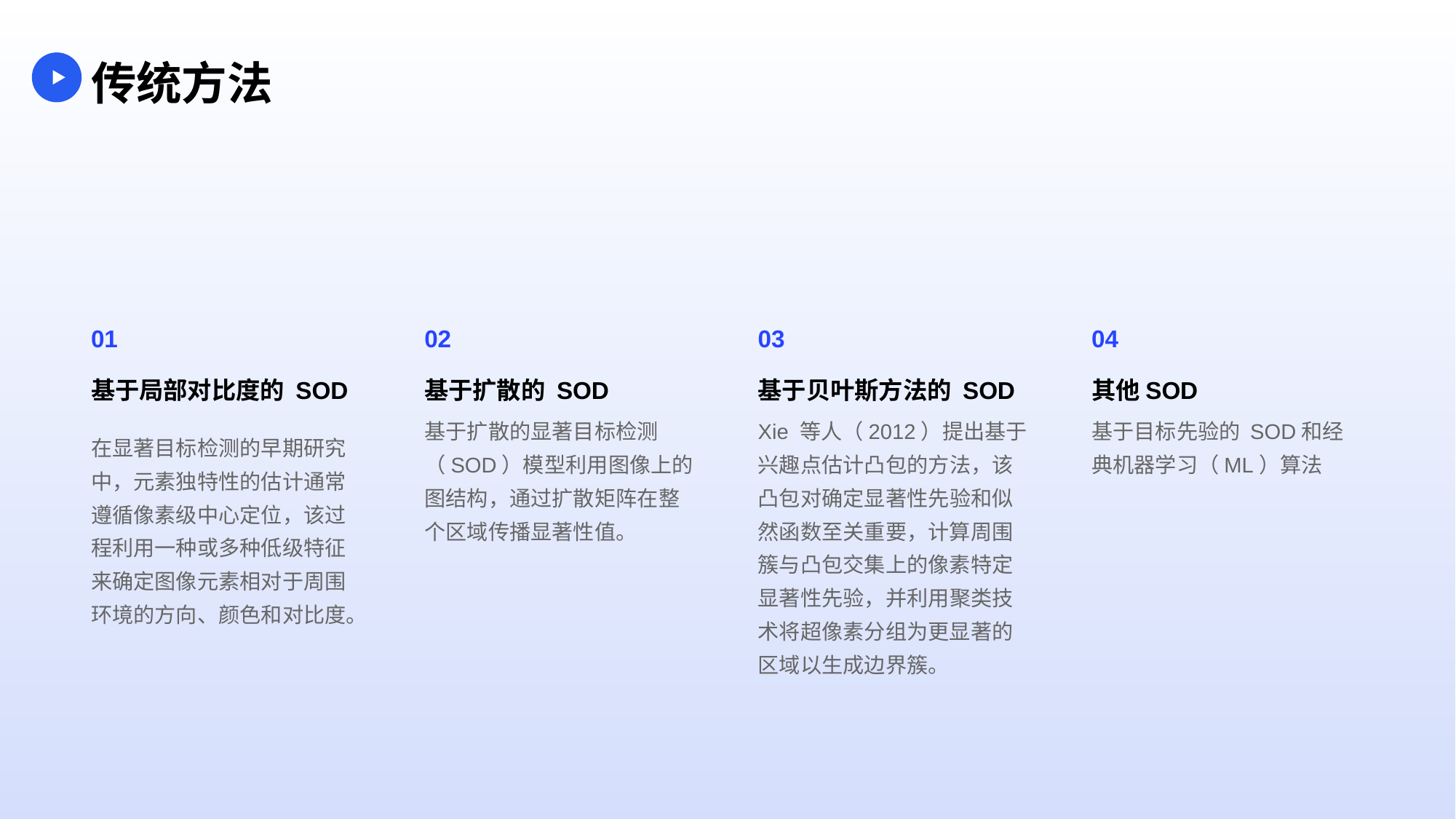

传统方法

01
02
03
04
基于局部对比度的 SOD
基于扩散的 SOD
基于贝叶斯方法的 SOD
其他SOD
在显著目标检测的早期研究中，元素独特性的估计通常遵循像素级中心定位，该过程利用一种或多种低级特征来确定图像元素相对于周围环境的方向、颜色和对比度。
基于扩散的显著目标检测（SOD）模型利用图像上的图结构，通过扩散矩阵在整个区域传播显著性值。
Xie 等人（2012）提出基于兴趣点估计凸包的方法，该凸包对确定显著性先验和似然函数至关重要，计算周围簇与凸包交集上的像素特定显著性先验，并利用聚类技术将超像素分组为更显著的区域以生成边界簇。
基于目标先验的 SOD和经典机器学习（ML）算法